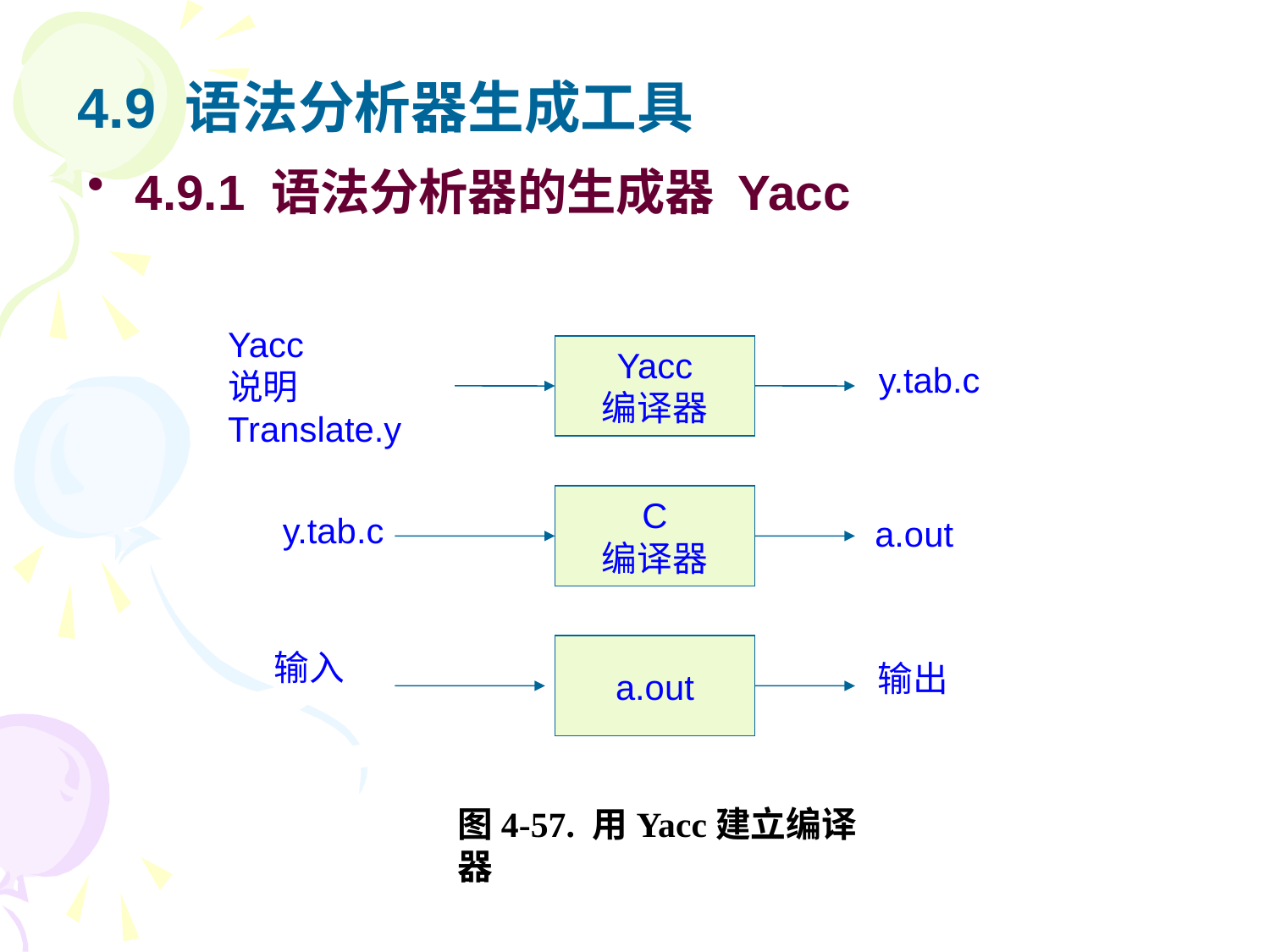

# 4.9 语法分析器生成工具
4.9.1 语法分析器的生成器 Yacc
Yacc
说明
Translate.y
Yacc
编译器
y.tab.c

C
编译器
y.tab.c
a.out

a.out
输入
输出

图4-57. 用Yacc建立编译器
179